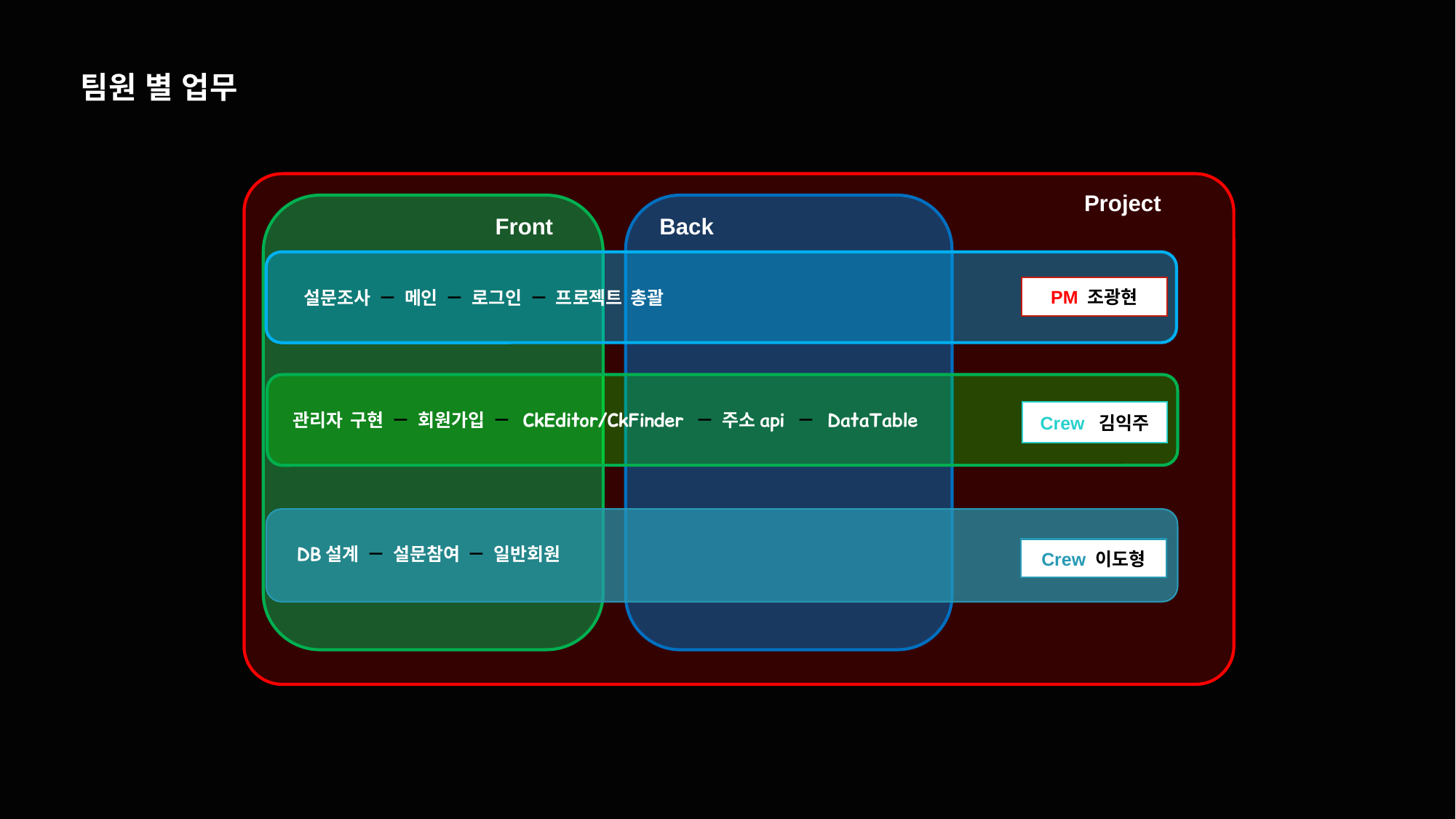

팀원 별 업무

Project

Back
Front

 설문조사 － 메인 － 로그인 － 프로젝트 총괄

PM 조광현

관리자 구현 － 회원가입 － CkEditor/CkFinder － 주소api － DataTable

Crew  김익주

DB설계 － 설문참여 － 일반회원
Crew 이도형